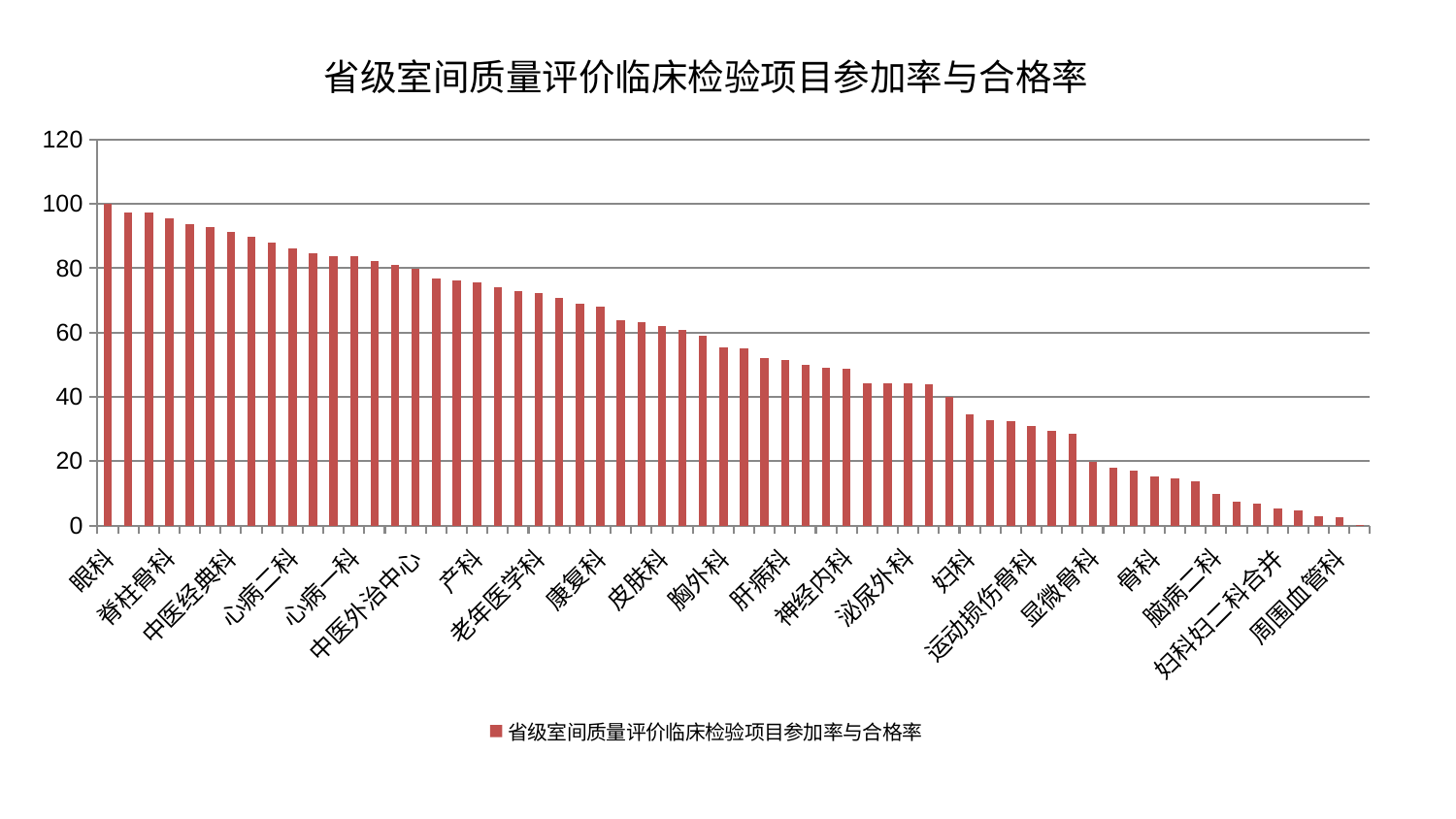

### Chart: 省级室间质量评价临床检验项目参加率与合格率

| Category | 省级室间质量评价临床检验项目参加率与合格率 |
|---|---|
| 眼科 | 100.0 |
| 东区肾病科 | 97.43903900955713 |
| 综合内科 | 97.36487279952361 |
| 脊柱骨科 | 95.64125145810743 |
| 推拿科 | 93.77231046816695 |
| 身心医学科 | 92.8635815347887 |
| 中医经典科 | 91.29940927532337 |
| 小儿推拿科 | 89.76630061384004 |
| 儿科 | 87.97697114531681 |
| 心病二科 | 86.02912469963505 |
| 神经外科 | 84.77144060698872 |
| 针灸科 | 83.81108184865852 |
| 心病一科 | 83.62536169288883 |
| 口腔科 | 82.26524633579298 |
| 肝胆外科 | 80.99074947994734 |
| 中医外治中心 | 79.6977631327028 |
| 西区重症医学科 | 76.69593156332631 |
| 肿瘤内科 | 76.08299744459516 |
| 产科 | 75.52268474271646 |
| 脾胃科消化科合并 | 73.96480377551484 |
| 内分泌科 | 72.85207500822531 |
| 老年医学科 | 72.22599706181039 |
| 心病三科 | 70.82188398789384 |
| 肛肠科 | 69.05388781457101 |
| 康复科 | 68.20912867858387 |
| 心血管内科 | 63.70600785604234 |
| 美容皮肤科 | 63.34126244200714 |
| 皮肤科 | 62.05606454441242 |
| 风湿病科 | 60.700449197924584 |
| 微创骨科 | 58.9729399150217 |
| 胸外科 | 55.24870478163947 |
| 创伤骨科 | 55.1140079604278 |
| 关节骨科 | 52.07870306886269 |
| 肝病科 | 51.427550134662056 |
| 耳鼻喉科 | 50.05771183559906 |
| 乳腺甲状腺外科 | 49.13983696362075 |
| 神经内科 | 48.71006010271088 |
| 医院 | 44.35512886828136 |
| 东区重症医学科 | 44.2512516190093 |
| 泌尿外科 | 44.08224253445996 |
| 脑病三科 | 43.89027709480329 |
| 普通外科 | 40.1298903764921 |
| 妇科 | 34.69515194705562 |
| 血液科 | 32.81010262082229 |
| 男科 | 32.40785016178083 |
| 运动损伤骨科 | 30.835166432013093 |
| 小儿骨科 | 29.568912446175478 |
| 肾脏内科 | 28.392724817906203 |
| 显微骨科 | 19.67409130693607 |
| 呼吸内科 | 18.089659726493107 |
| 肾病科 | 16.960780662660117 |
| 骨科 | 15.337741130863101 |
| 心病四科 | 14.786601892721025 |
| 脑病一科 | 13.807790288988777 |
| 脑病二科 | 9.802006284036874 |
| 消化内科 | 7.507557246720015 |
| 妇二科 | 6.753582827149472 |
| 妇科妇二科合并 | 5.154725221290084 |
| 脾胃病科 | 4.554141362898094 |
| 治未病中心 | 2.864418559649477 |
| 周围血管科 | 2.5931005766889794 |
| 重症医学科 | 0.19912720109726642 |
74